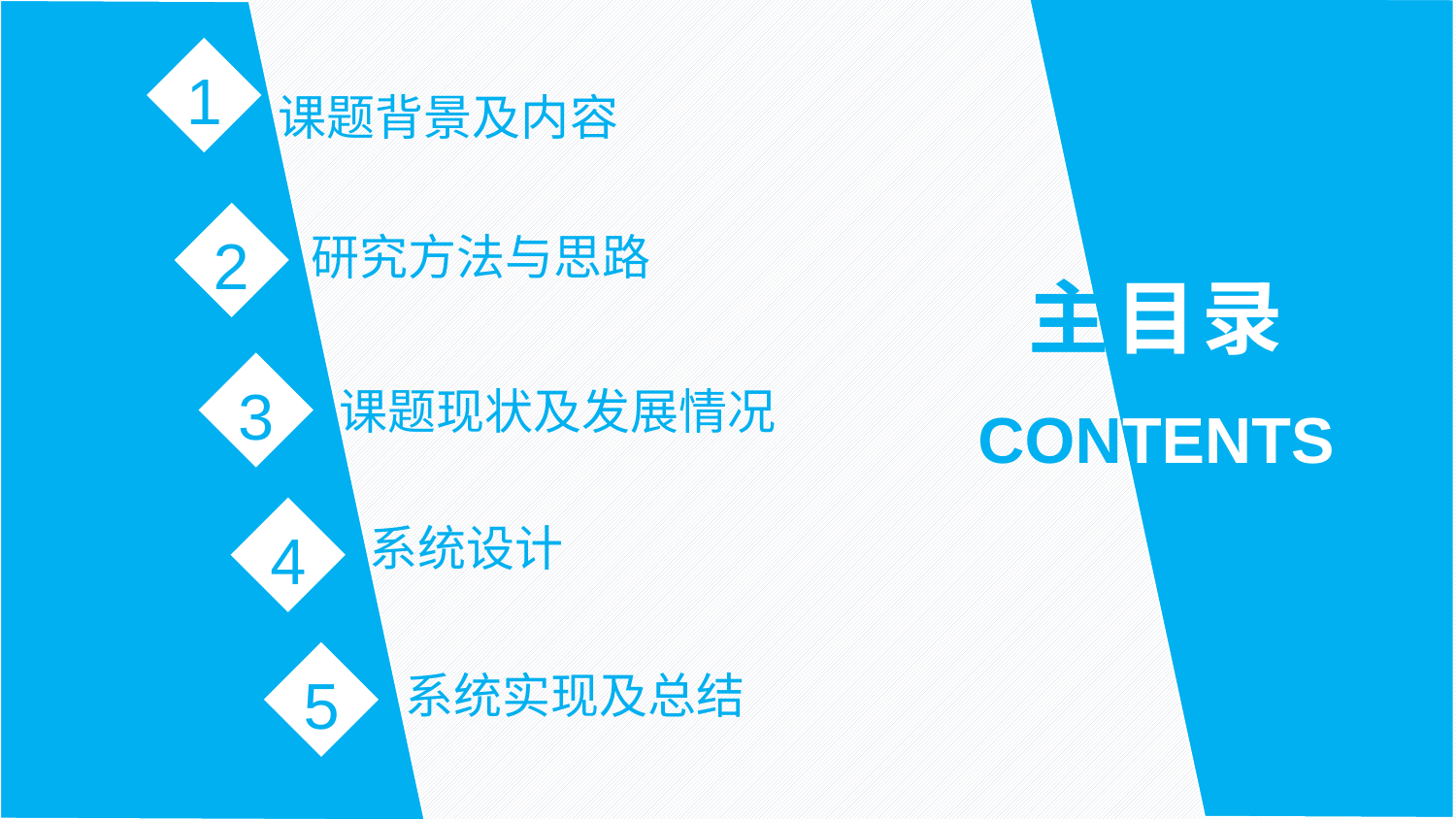

1
课题背景及内容

2
研究方法与思路
主目录

3
课题现状及发展情况
CONTENTS

4
系统设计

5
系统实现及总结
延时符